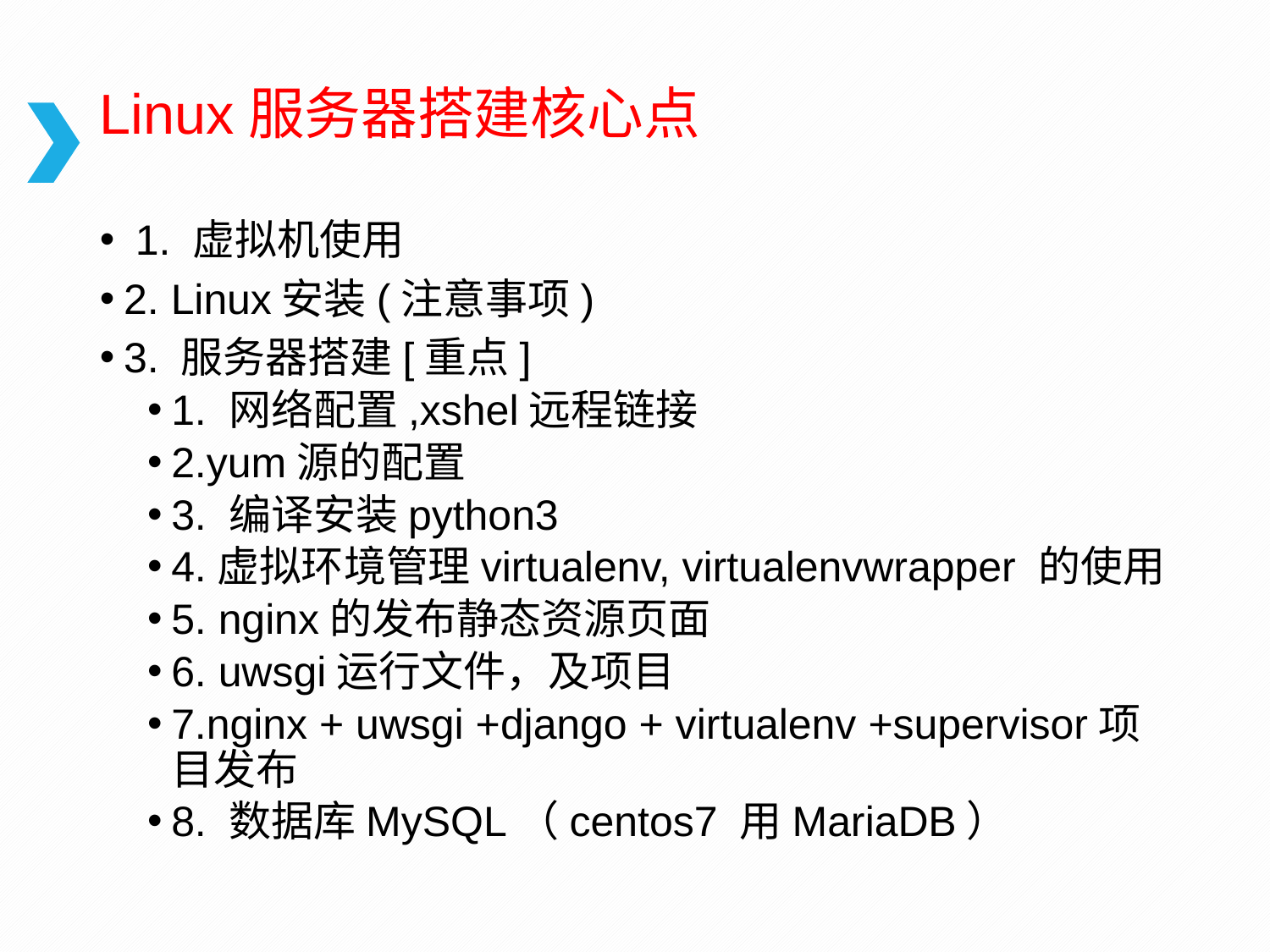

# Linux服务器搭建核心点

 1. 虚拟机使用
2. Linux安装(注意事项)
3. 服务器搭建[重点]
1. 网络配置,xshel远程链接
2.yum源的配置
3. 编译安装python3
4.虚拟环境管理virtualenv, virtualenvwrapper 的使用
5. nginx的发布静态资源页面
6. uwsgi运行文件，及项目
7.nginx + uwsgi +django + virtualenv +supervisor项目发布
8. 数据库MySQL（centos7 用MariaDB）